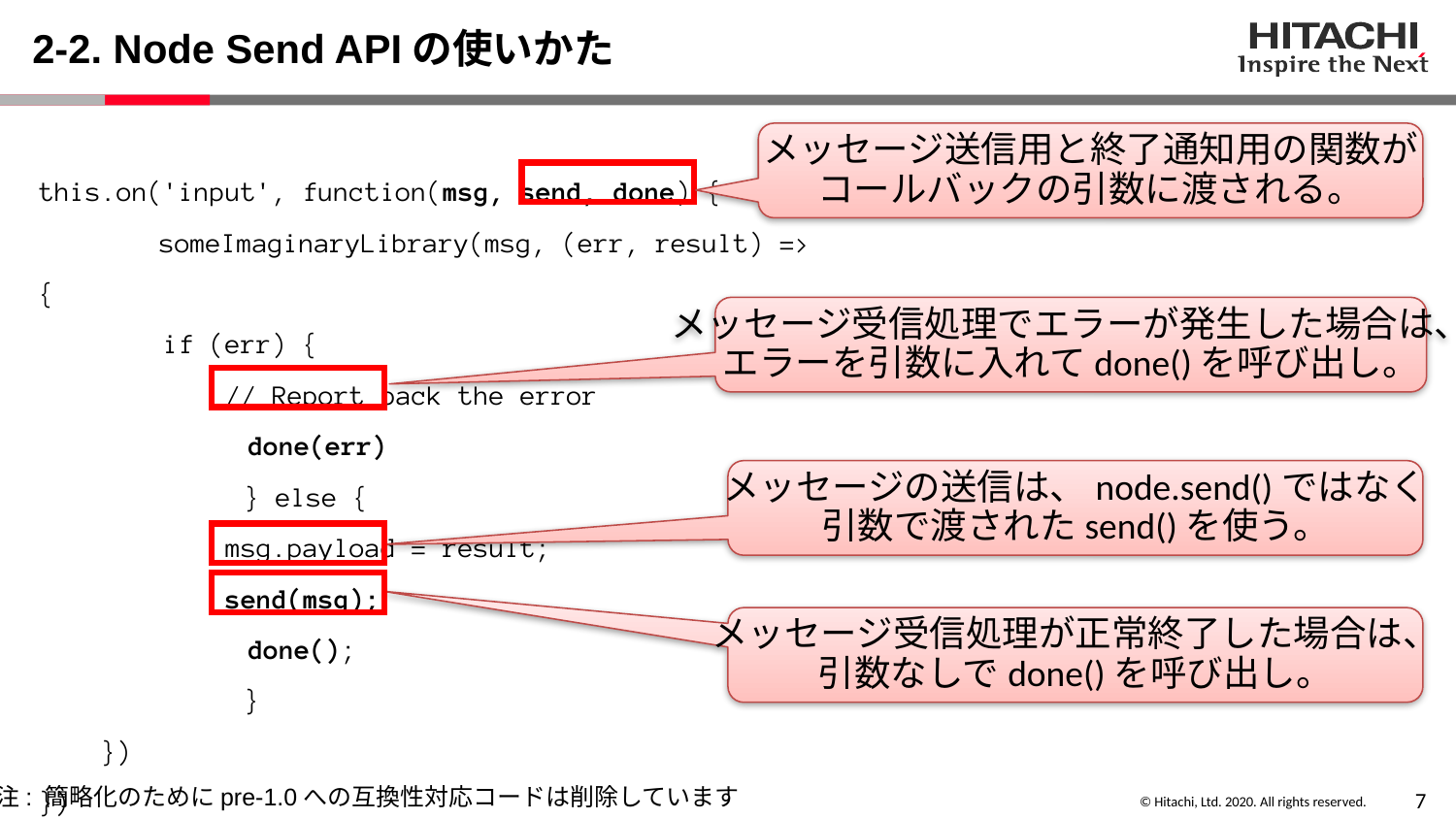

# 2-2. Node Send APIの使いかた
メッセージ送信用と終了通知用の関数が
コールバックの引数に渡される。
this.on('input', function(msg, send, done) {
　　　　someImaginaryLibrary(msg, (err, result) => {
        if (err) {
            // Report back the error
	　　done(err)
　　　　　　　} else {
            msg.payload = result;
            send(msg);
	　　done();
　　　　　　　}
    })
})

メッセージ受信処理でエラーが発生した場合は、
エラーを引数に入れてdone()を呼び出し。

メッセージの送信は、node.send()ではなく
引数で渡されたsend()を使う。

メッセージ受信処理が正常終了した場合は、
引数なしでdone()を呼び出し。
注: 簡略化のためにpre-1.0への互換性対応コードは削除しています